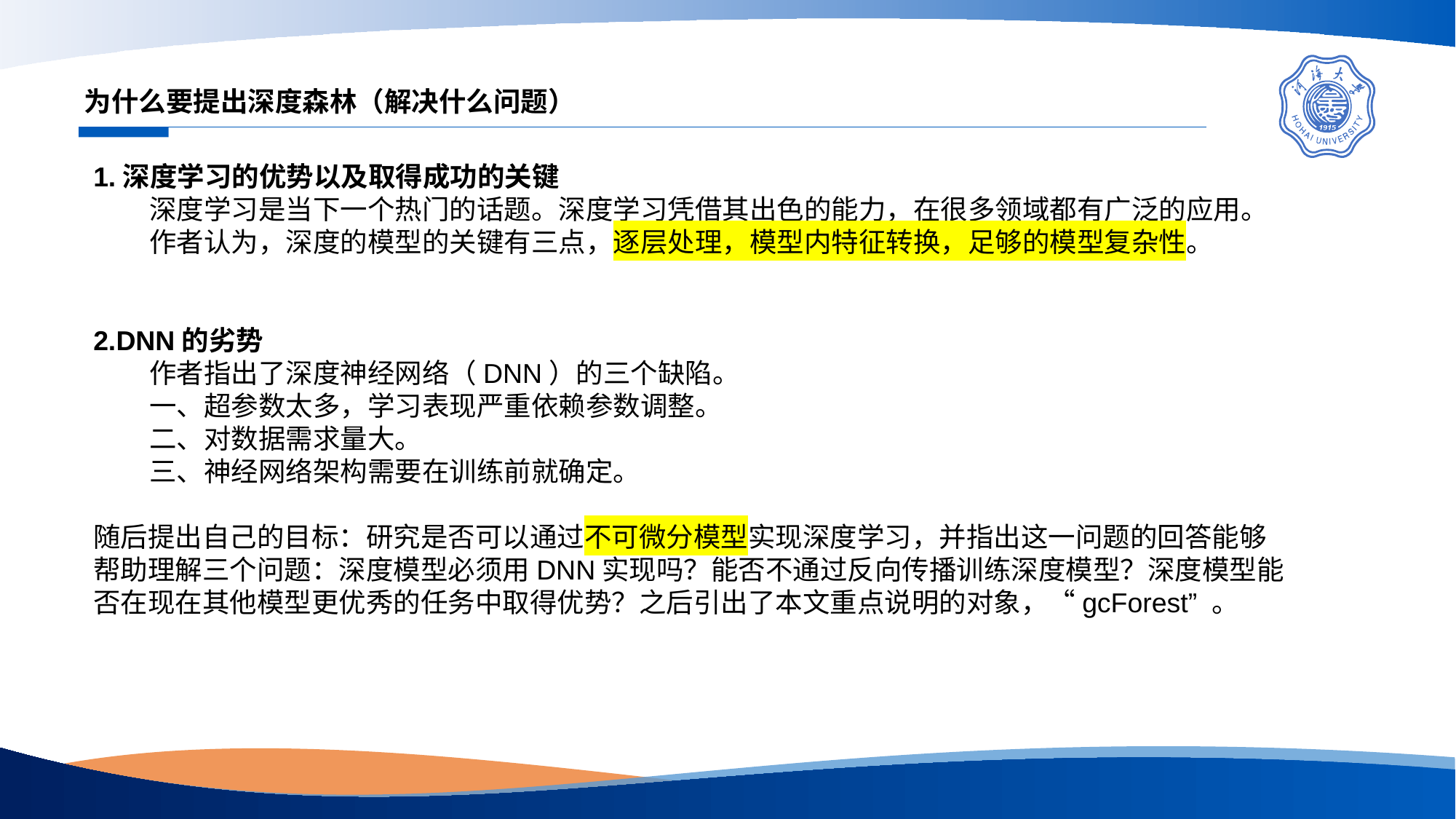

为什么要提出深度森林（解决什么问题）
1.深度学习的优势以及取得成功的关键
        深度学习是当下一个热门的话题。深度学习凭借其出色的能力，在很多领域都有广泛的应用。
        作者认为，深度的模型的关键有三点，逐层处理，模型内特征转换，足够的模型复杂性。

2.DNN的劣势
        作者指出了深度神经网络（DNN）的三个缺陷。
        一、超参数太多，学习表现严重依赖参数调整。
        二、对数据需求量大。
        三、神经网络架构需要在训练前就确定。

随后提出自己的目标：研究是否可以通过不可微分模型实现深度学习，并指出这一问题的回答能够帮助理解三个问题：深度模型必须用DNN实现吗？能否不通过反向传播训练深度模型？深度模型能否在现在其他模型更优秀的任务中取得优势？之后引出了本文重点说明的对象，“gcForest” 。